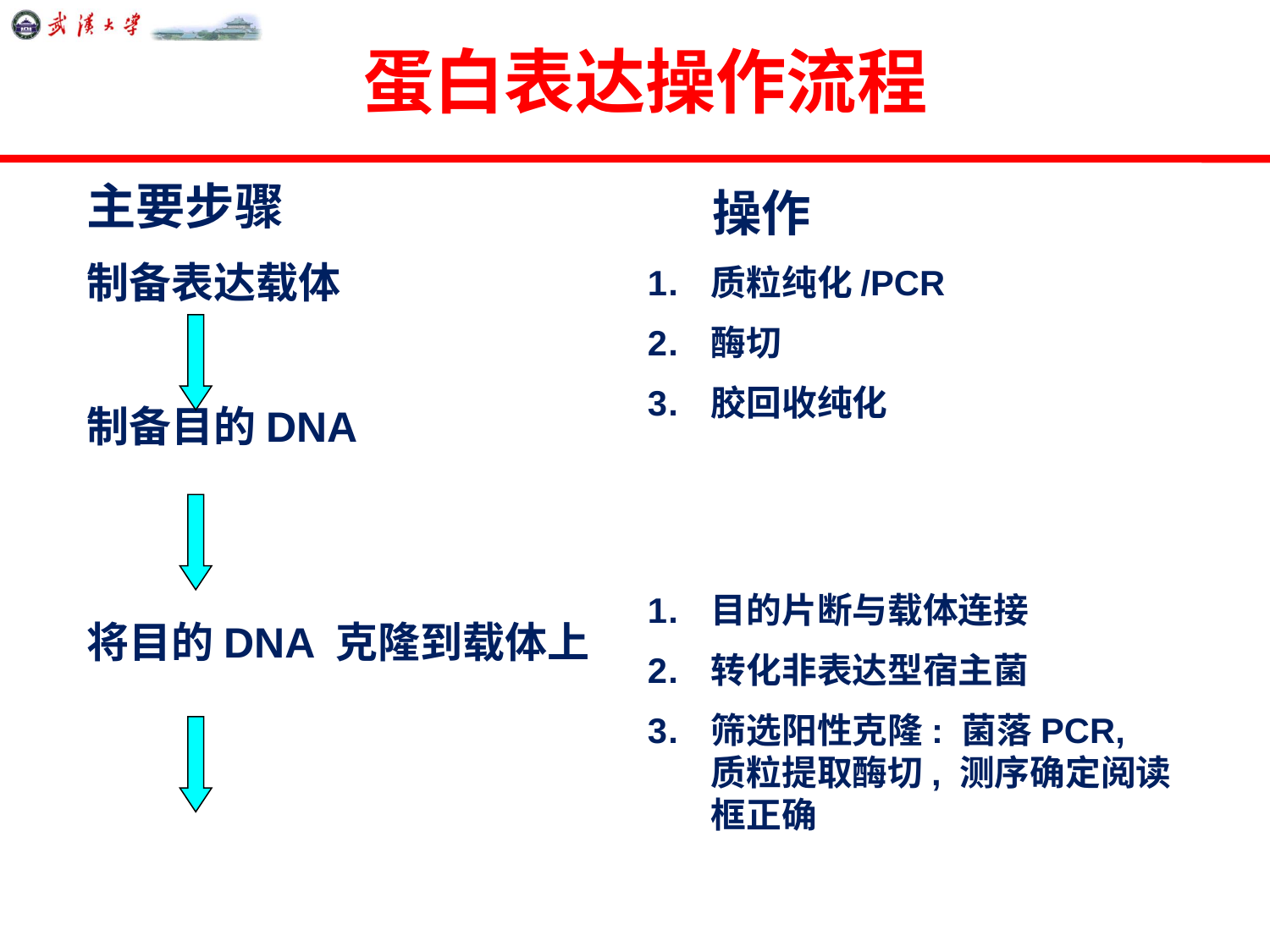

# 蛋白表达操作流程

主要步骤
制备表达载体

制备目的DNA

将目的DNA 克隆到载体上
    操作
质粒纯化/PCR
酶切
胶回收纯化

目的片断与载体连接
转化非表达型宿主菌
筛选阳性克隆: 菌落PCR, 质粒提取酶切, 测序确定阅读框正确